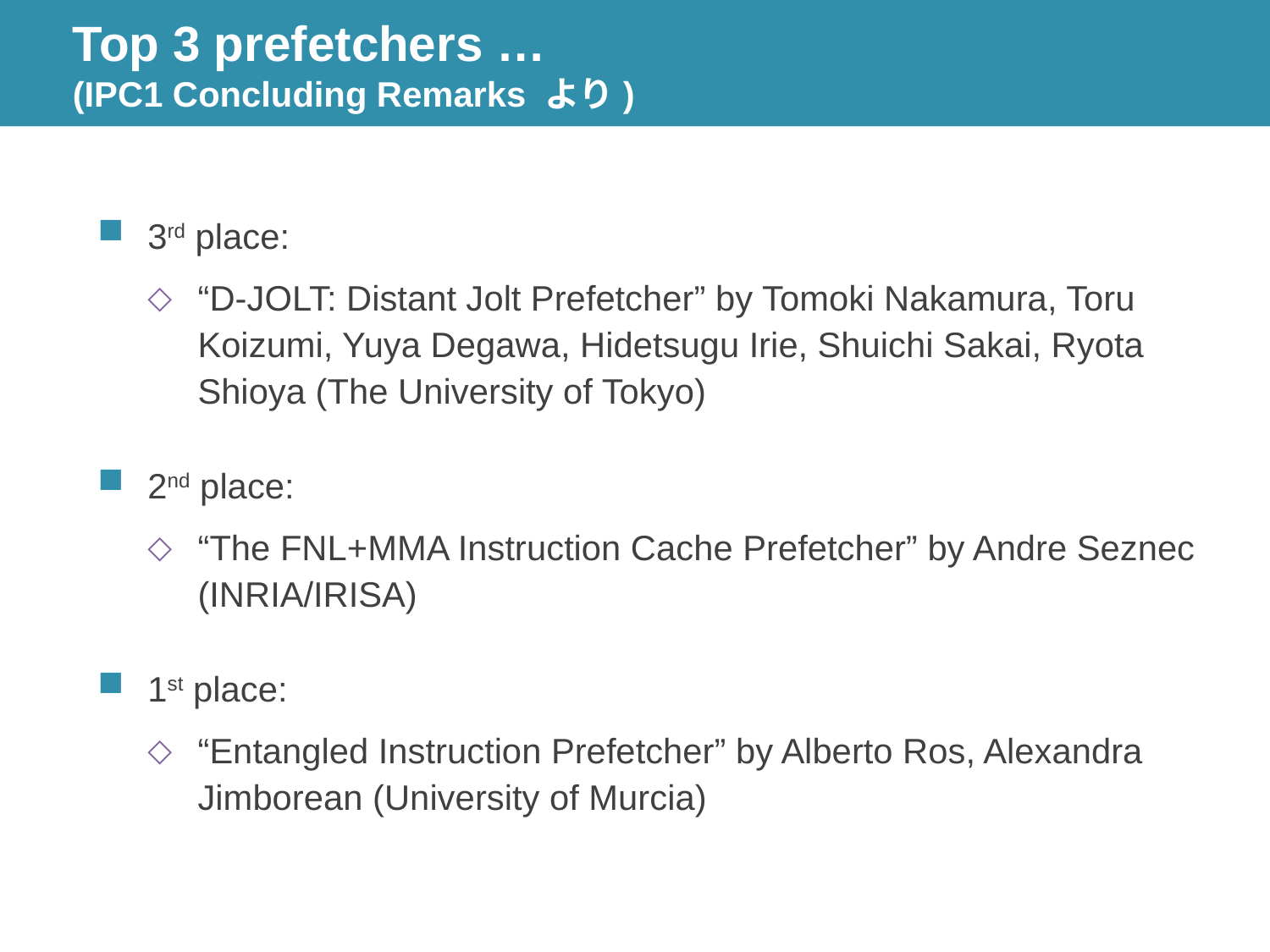

# Top 3 prefetchers … (IPC1 Concluding Remarks より)
3rd place:
“D-JOLT: Distant Jolt Prefetcher” by Tomoki Nakamura, Toru Koizumi, Yuya Degawa, Hidetsugu Irie, Shuichi Sakai, Ryota Shioya (The University of Tokyo)
2nd place:
“The FNL+MMA Instruction Cache Prefetcher” by Andre Seznec (INRIA/IRISA)
1st place:
“Entangled Instruction Prefetcher” by Alberto Ros, Alexandra Jimborean (University of Murcia)